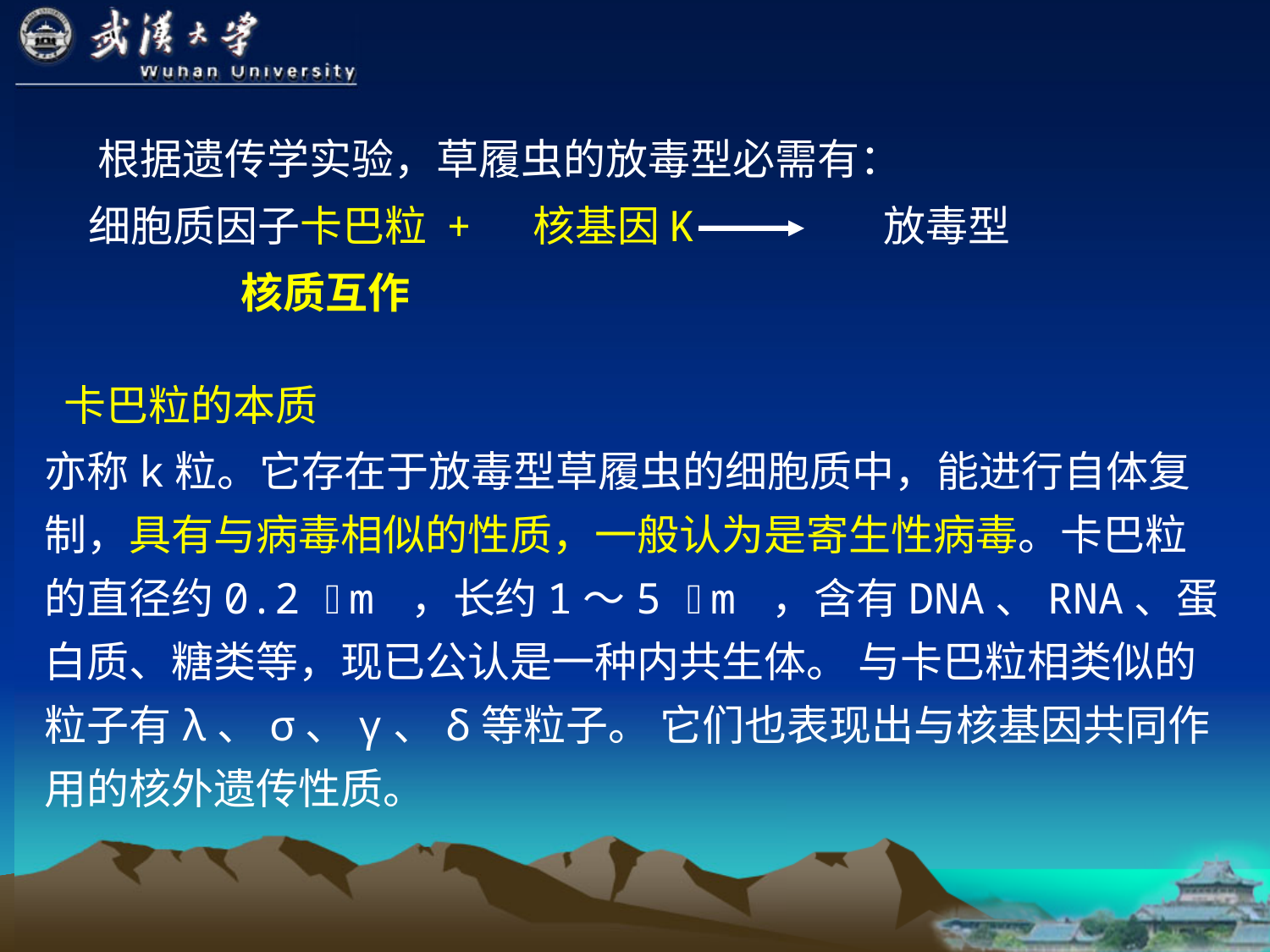

根据遗传学实验，草履虫的放毒型必需有：
  细胞质因子卡巴粒 +  核基因K       放毒型
                  核质互作

 卡巴粒的本质
亦称k粒。它存在于放毒型草履虫的细胞质中，能进行自体复制，具有与病毒相似的性质，一般认为是寄生性病毒。卡巴粒的直径约0.2 μm ，长约1～5 μm ，含有DNA、RNA、蛋白质、糖类等，现已公认是一种内共生体。 与卡巴粒相类似的粒子有λ、σ、γ、δ等粒子。 它们也表现出与核基因共同作用的核外遗传性质。